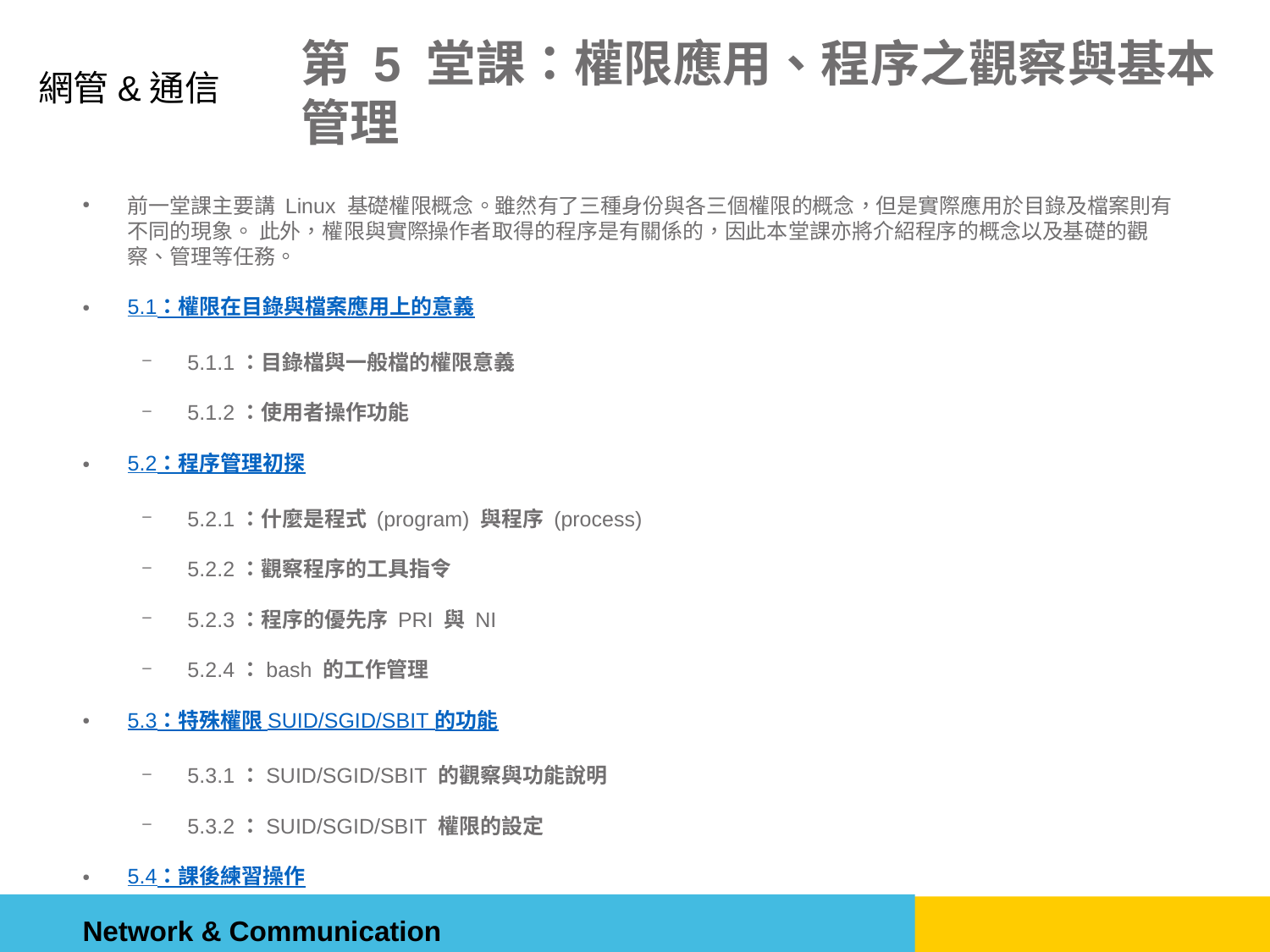

前一堂課主要講 Linux 基礎權限概念。雖然有了三種身份與各三個權限的概念，但是實際應用於目錄及檔案則有不同的現象。 此外，權限與實際操作者取得的程序是有關係的，因此本堂課亦將介紹程序的概念以及基礎的觀察、管理等任務。
5.1：權限在目錄與檔案應用上的意義
5.1.1：目錄檔與一般檔的權限意義
5.1.2：使用者操作功能
5.2：程序管理初探
5.2.1：什麼是程式 (program) 與程序 (process)
5.2.2：觀察程序的工具指令
5.2.3：程序的優先序 PRI 與 NI
5.2.4：bash 的工作管理
5.3：特殊權限 SUID/SGID/SBIT 的功能
5.3.1：SUID/SGID/SBIT 的觀察與功能說明
5.3.2：SUID/SGID/SBIT 權限的設定
5.4：課後練習操作

第 5 堂課：權限應用、程序之觀察與基本管理